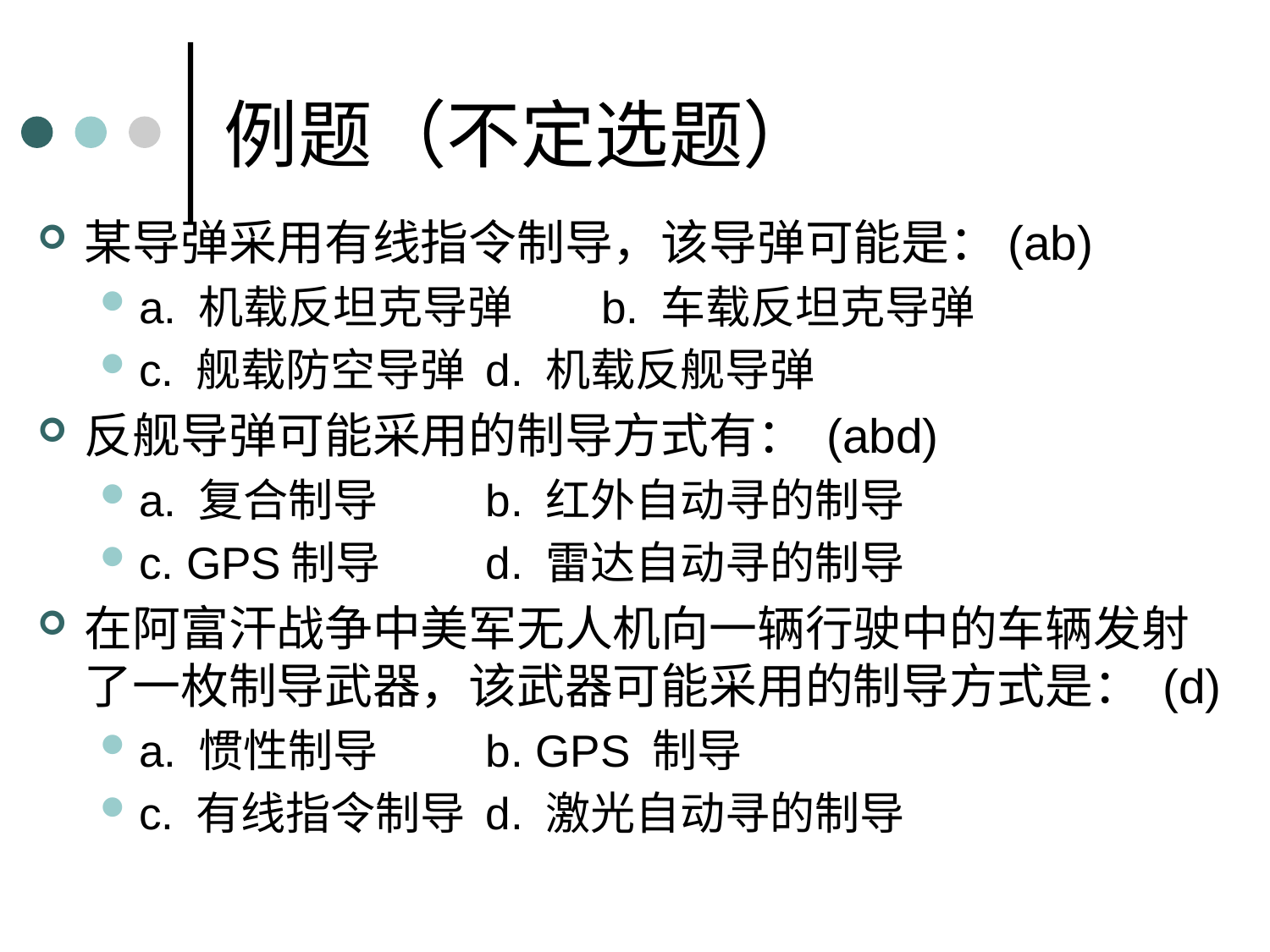

# 例题（不定选题）
某导弹采用有线指令制导，该导弹可能是：(ab)
a. 机载反坦克导弹		b. 车载反坦克导弹
c. 舰载防空导弹		d. 机载反舰导弹
反舰导弹可能采用的制导方式有： (abd)
a. 复合制导　	b. 红外自动寻的制导
c. GPS制导		d. 雷达自动寻的制导
在阿富汗战争中美军无人机向一辆行驶中的车辆发射了一枚制导武器，该武器可能采用的制导方式是： (d)
a. 惯性制导		b. GPS 制导
c. 有线指令制导	d. 激光自动寻的制导